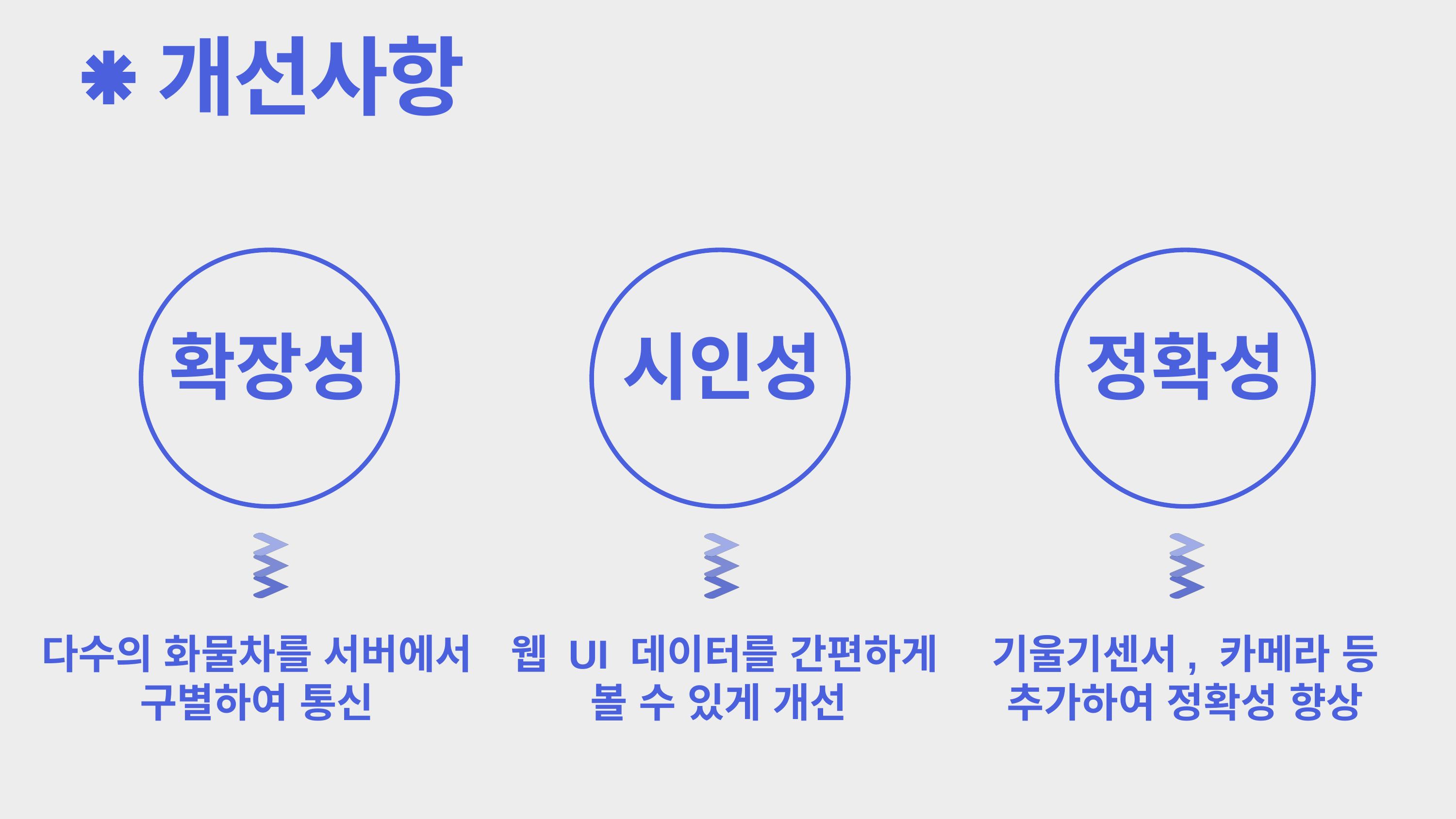

개선사항

확장성
시인성
정확성

다수의 화물차를 서버에서 구별하여 통신
웹 UI 데이터를 간편하게 볼 수 있게 개선
기울기센서, 카메라 등 추가하여 정확성 향상